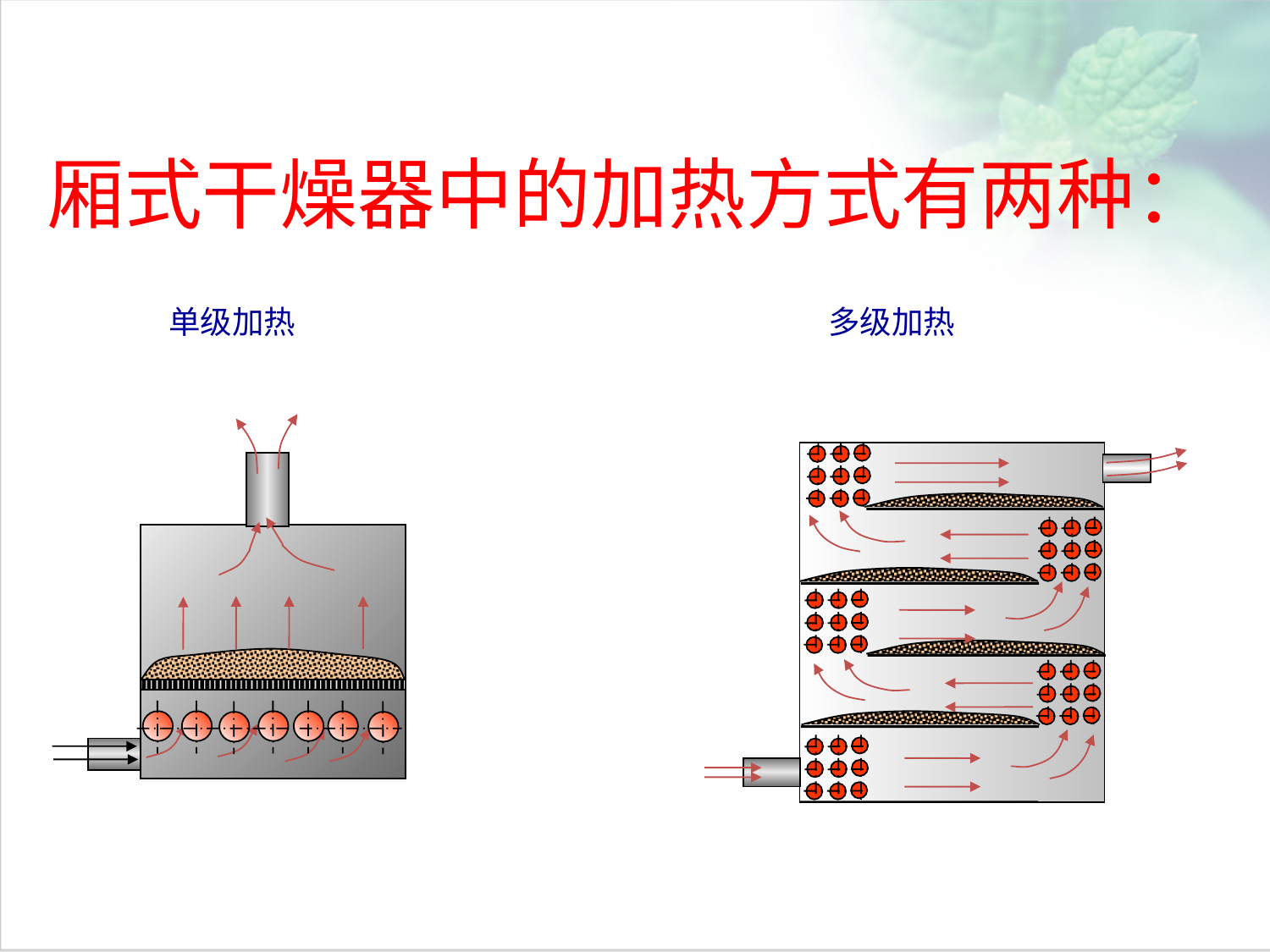

厢式干燥器中的加热方式有两种：
点击添加文本
单级加热
多级加热

点击添加文本

点击添加文本
点击添加文本